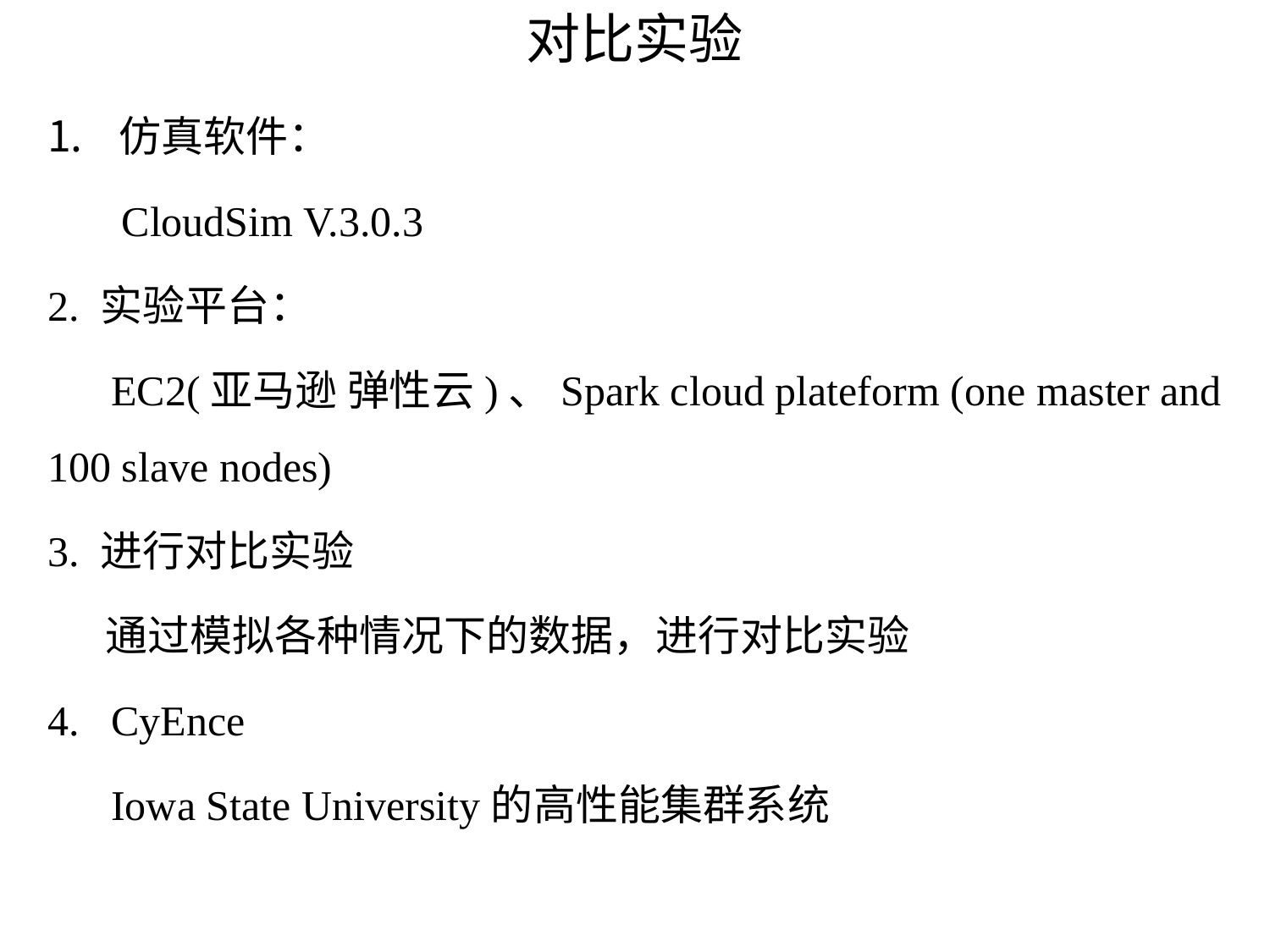

# 对比实验
仿真软件：
       CloudSim V.3.0.3
2. 实验平台：
      EC2(亚马逊 弹性云)、Spark cloud plateform (one master and 100 slave nodes)
3. 进行对比实验
     通过模拟各种情况下的数据，进行对比实验
CyEnce
      Iowa State University的高性能集群系统